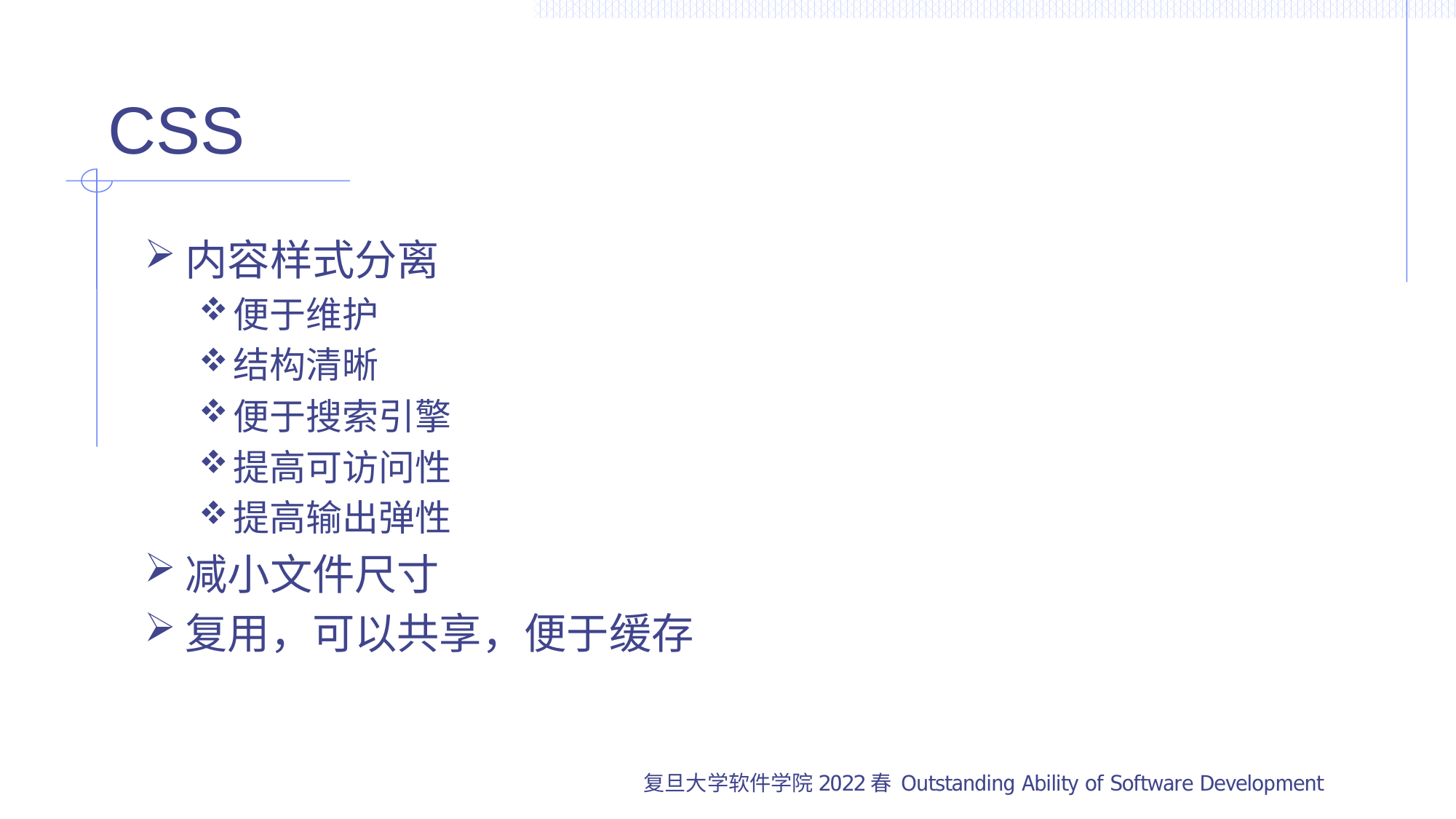

# CSS
内容样式分离
便于维护
结构清晰
便于搜索引擎
提高可访问性
提高输出弹性
减小文件尺寸
复用，可以共享，便于缓存